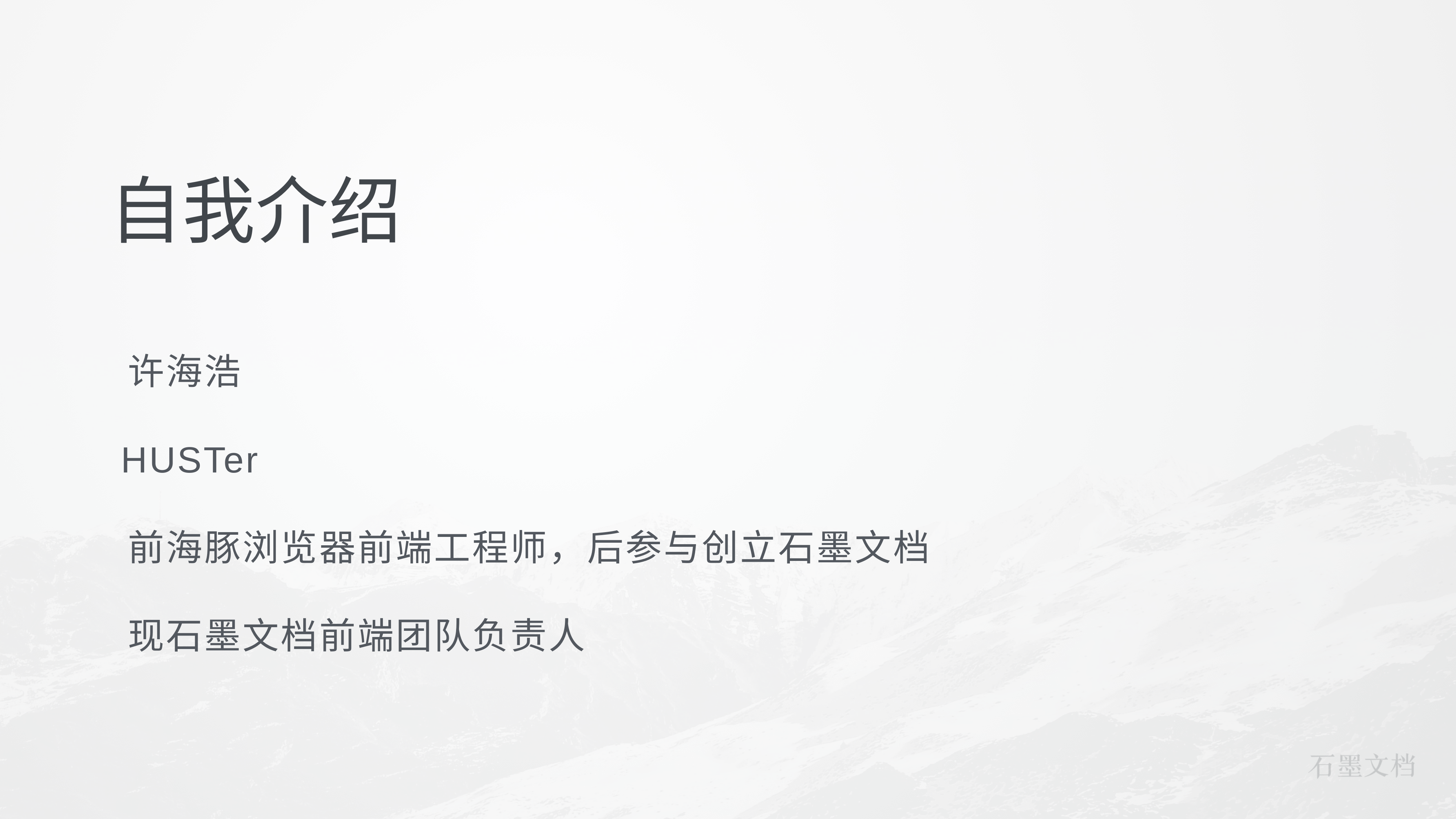

# 自我介绍
 许海浩
 HUSTer
 前海豚浏览器前端工程师，后参与创立石墨文档
 现石墨文档前端团队负责人